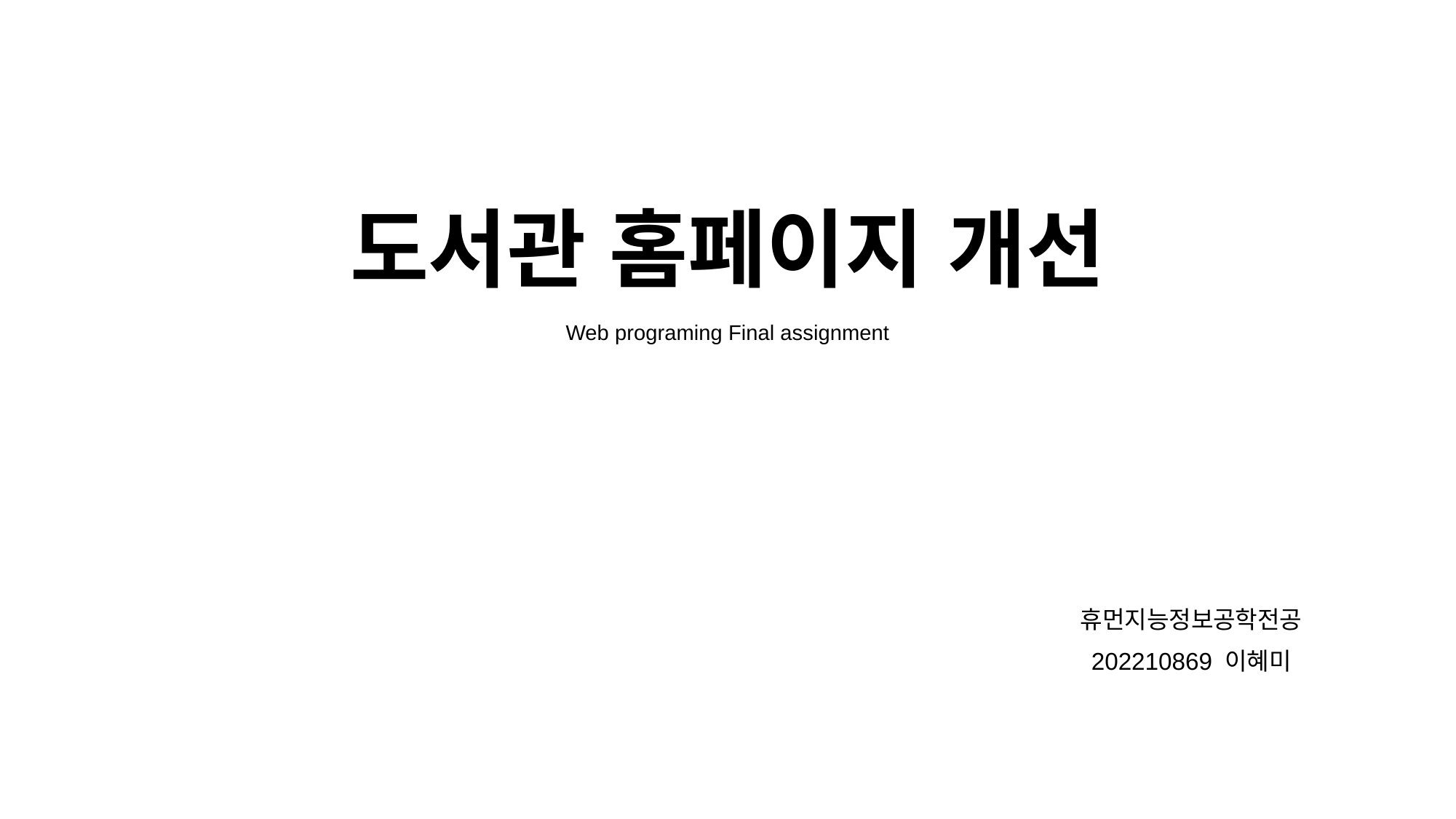

# 도서관 홈페이지 개선
Web programing Final assignment
휴먼지능정보공학전공
202210869 이혜미